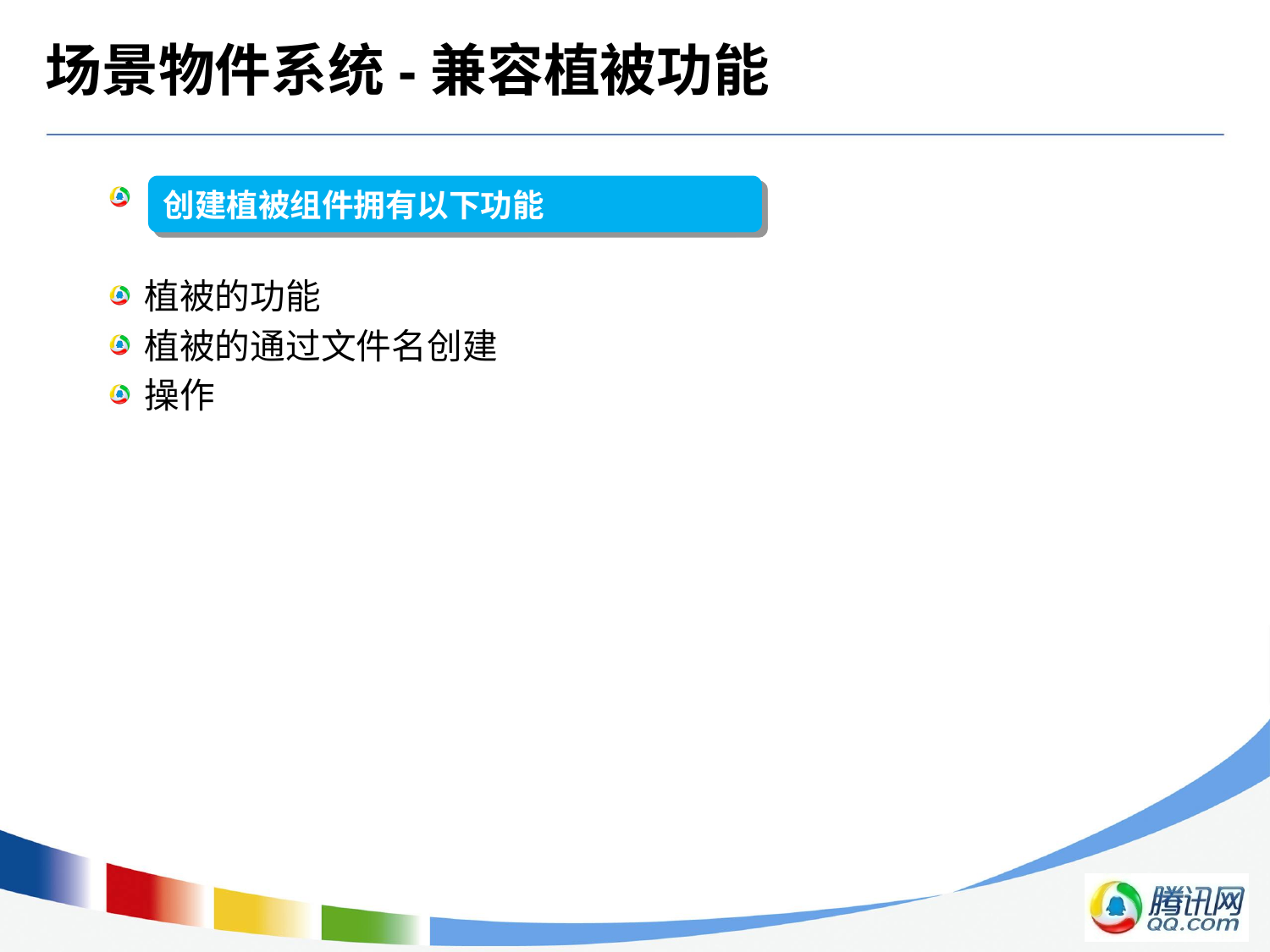

# 场景物件系统-兼容植被功能
 动态物件的开发流程优化

植被的功能
植被的通过文件名创建
操作
创建植被组件拥有以下功能